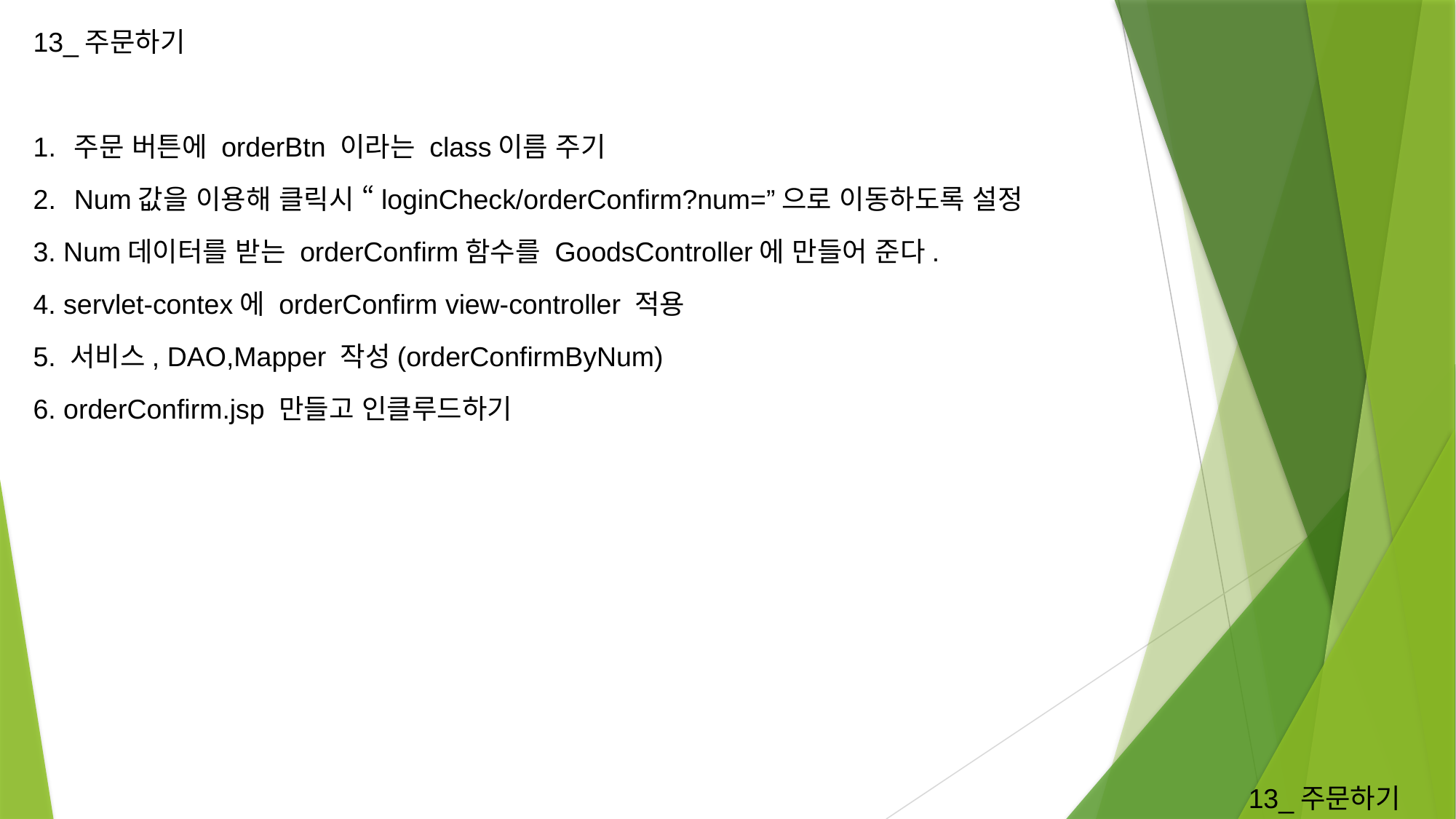

13_주문하기

주문 버튼에 orderBtn 이라는 class이름 주기
Num값을 이용해 클릭시 “loginCheck/orderConfirm?num=”으로 이동하도록 설정
3. Num데이터를 받는 orderConfirm함수를 GoodsController에 만들어 준다.
4. servlet-contex에 orderConfirm view-controller 적용
5. 서비스, DAO,Mapper 작성(orderConfirmByNum)
6. orderConfirm.jsp 만들고 인클루드하기
13_주문하기